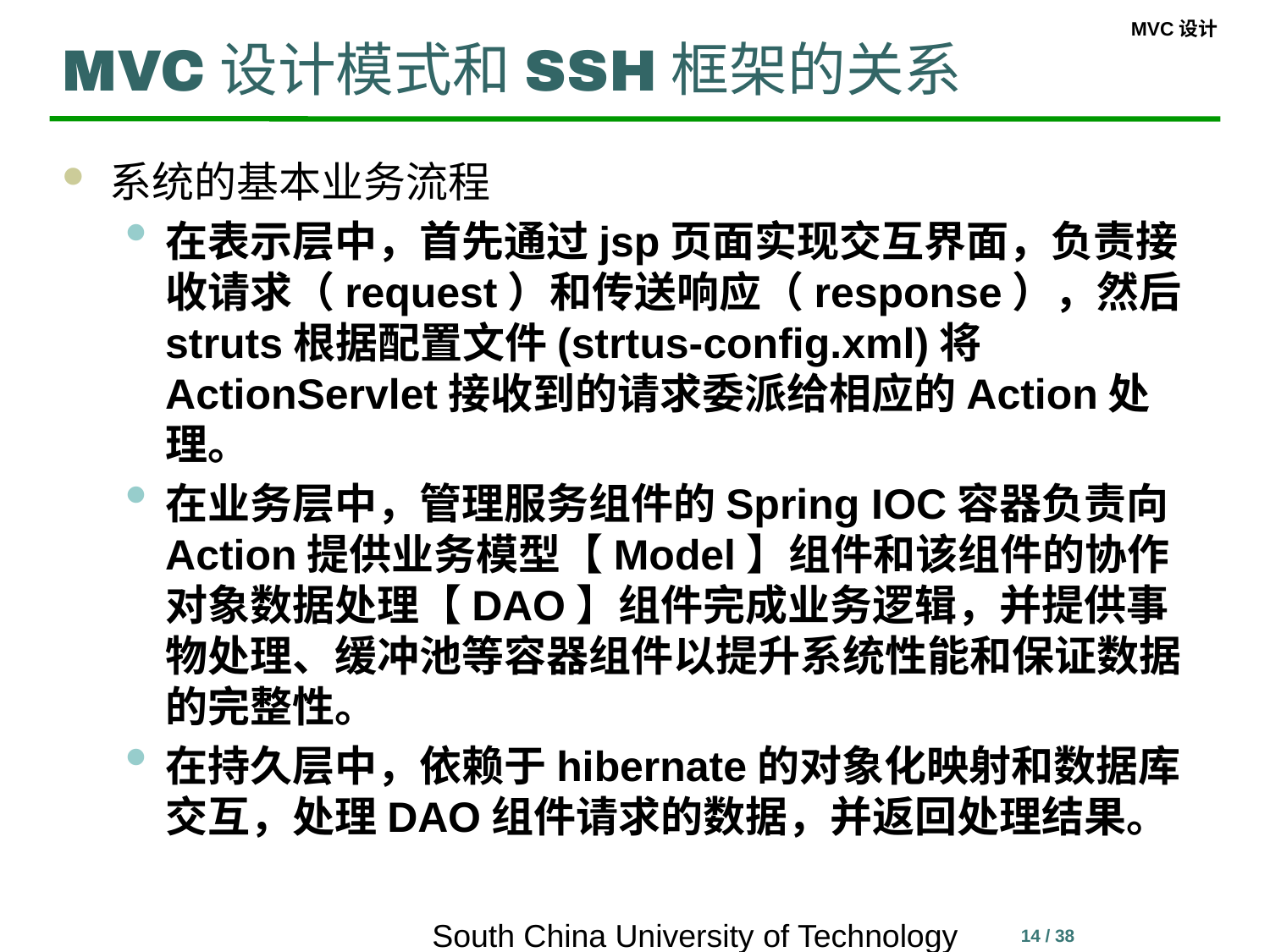

# MVC设计模式和SSH框架的关系
系统的基本业务流程
在表示层中，首先通过jsp页面实现交互界面，负责接收请求（request）和传送响应（response），然后struts根据配置文件(strtus-config.xml)将ActionServlet接收到的请求委派给相应的Action处理。
在业务层中，管理服务组件的Spring IOC容器负责向Action提供业务模型【Model】组件和该组件的协作对象数据处理【DAO】组件完成业务逻辑，并提供事物处理、缓冲池等容器组件以提升系统性能和保证数据的完整性。
在持久层中，依赖于hibernate的对象化映射和数据库交互，处理DAO组件请求的数据，并返回处理结果。